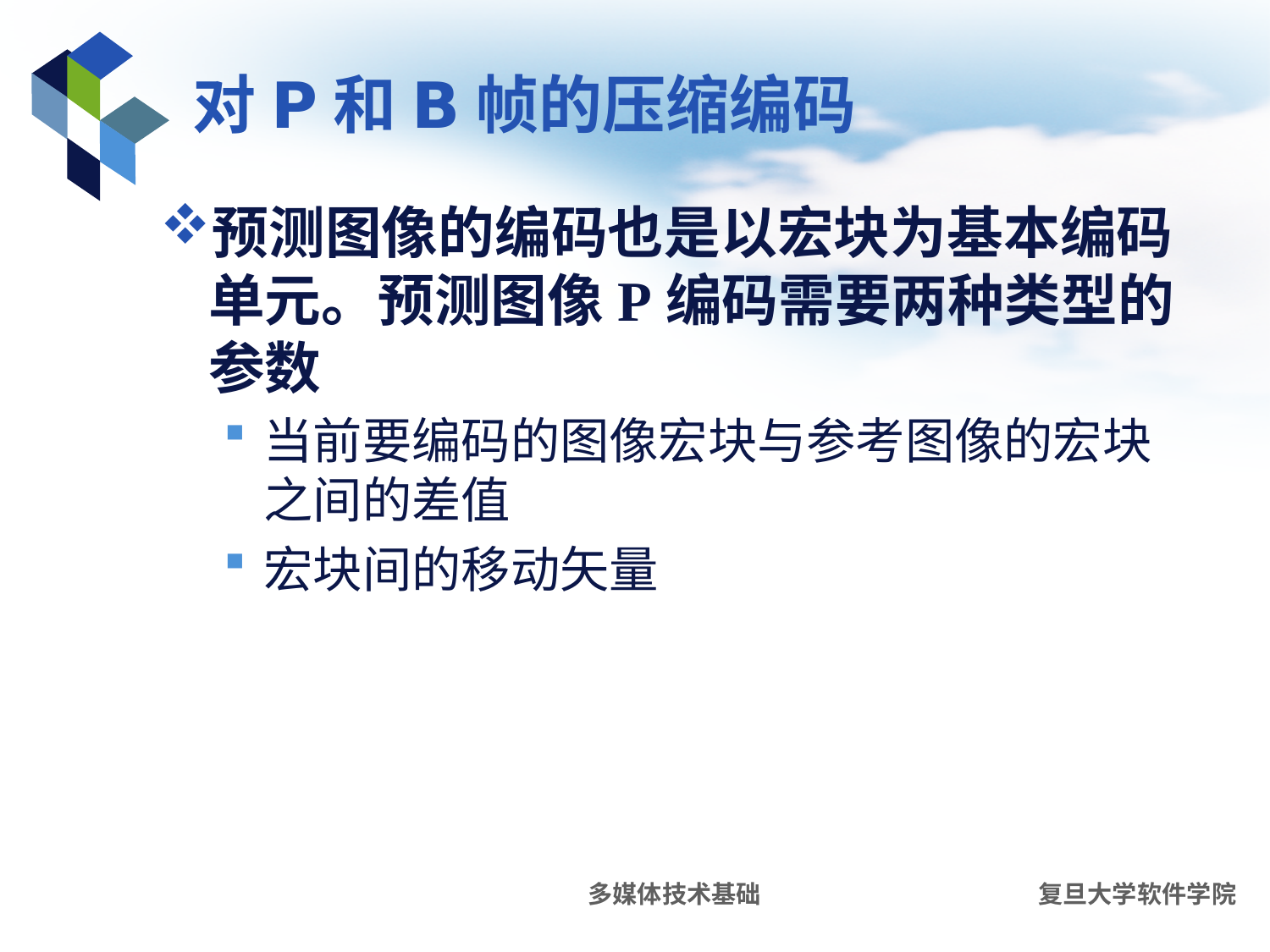

# 对P和B帧的压缩编码
预测图像的编码也是以宏块为基本编码单元。预测图像P编码需要两种类型的参数
当前要编码的图像宏块与参考图像的宏块之间的差值
宏块间的移动矢量
多媒体技术基础